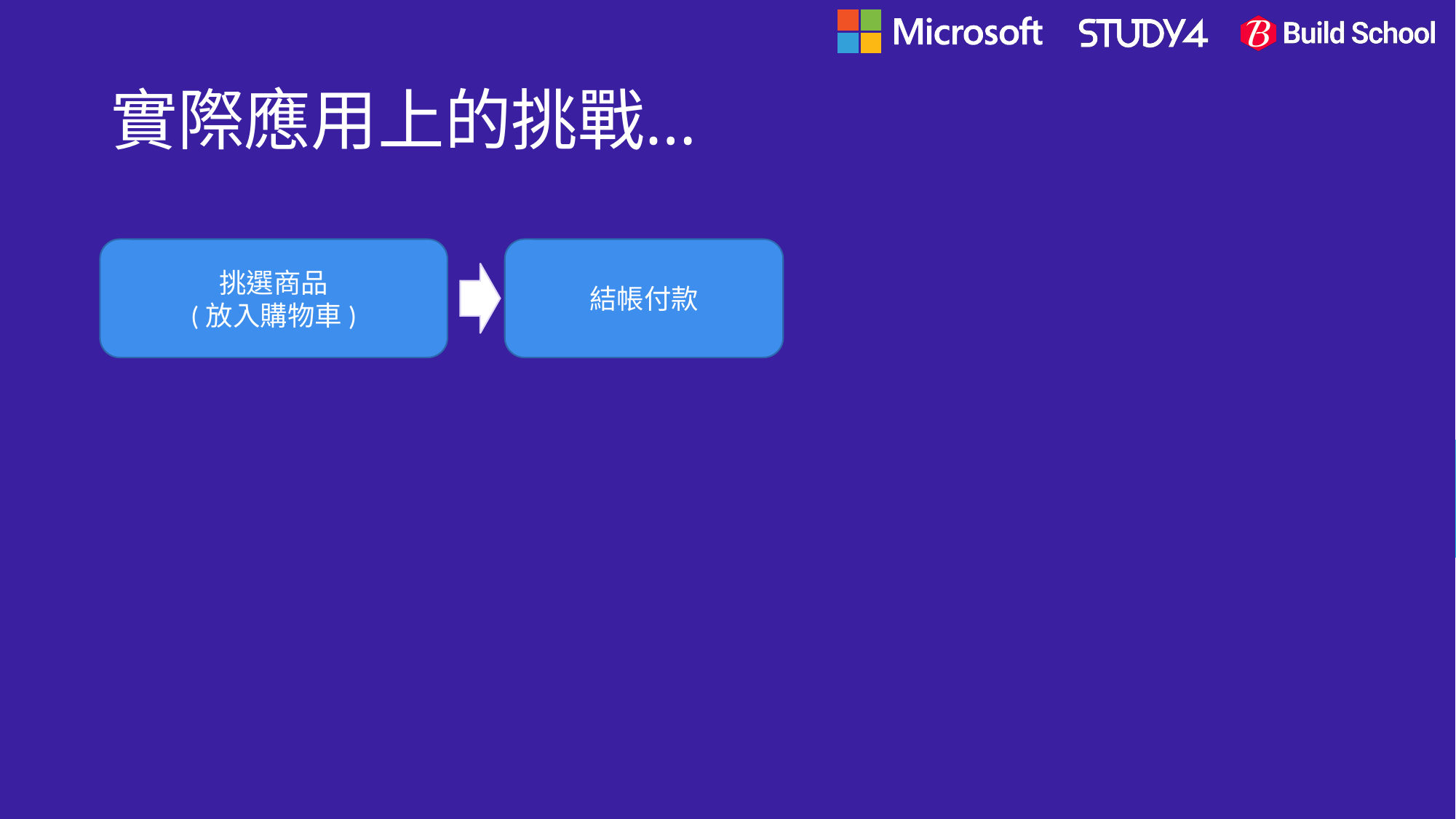

# 實際應用上的挑戰…
挑選商品
(放入購物車)
結帳付款

挑選商品
(放入購物車)
結帳付款
處理金流
配送
…….

不斷試算結帳金額、同時告知湊折扣的建議…
修正購物車內容
(例: 加入買一送一)
處理付款失敗、配送失敗、退貨等等議題